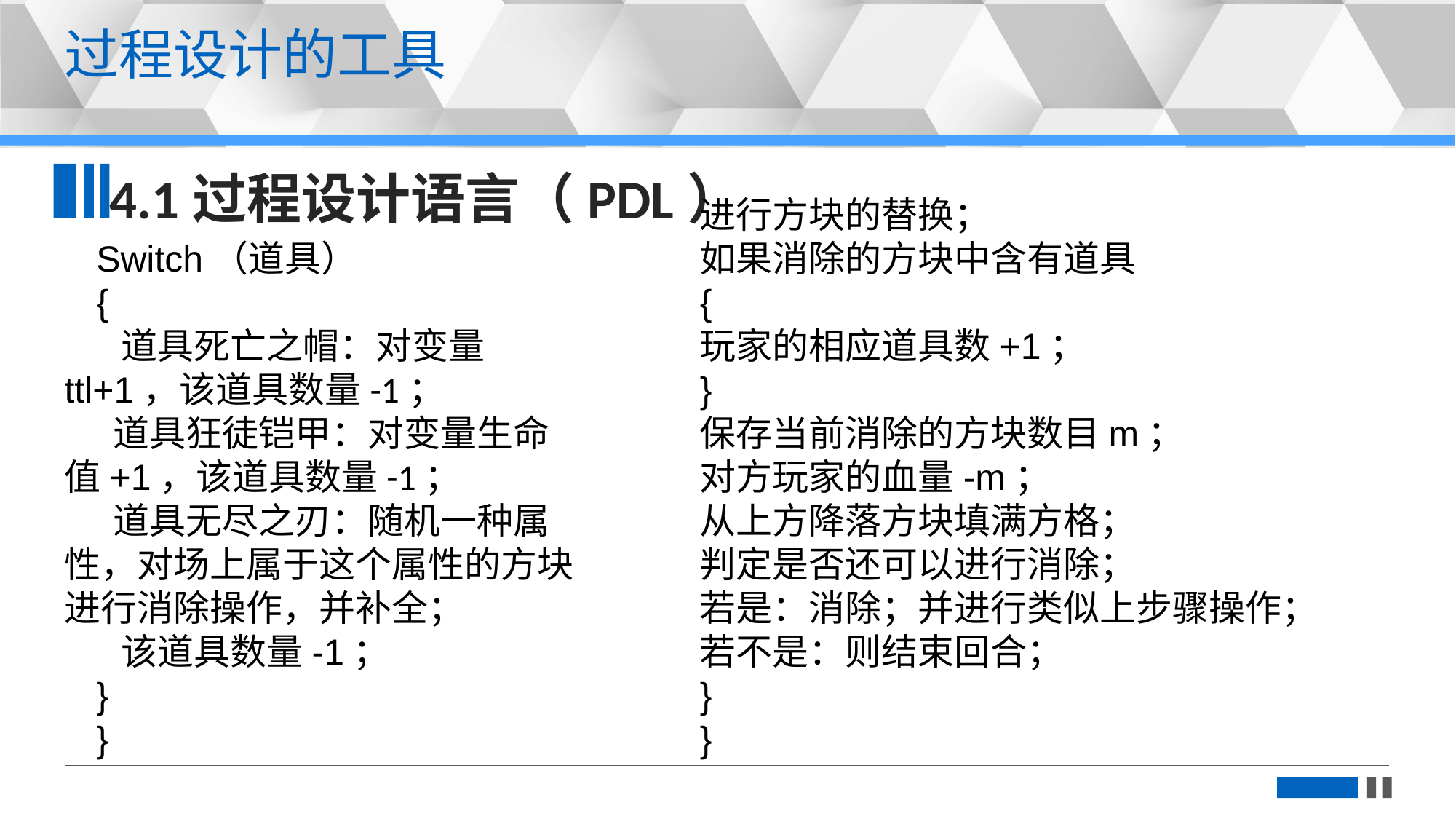

更多精品PPT模板下载：https://shop162430736.taobao.com
过程设计的工具

进行方块的替换；如果消除的方块中含有道具
{
玩家的相应道具数+1；
}
保存当前消除的方块数目m；对方玩家的血量-m；从上方降落方块填满方格；判定是否还可以进行消除；若是：消除；并进行类似上步骤操作；若不是：则结束回合；
}}

4.1过程设计语言（PDL）
Switch（道具）
{  道具死亡之帽：对变量ttl+1，该道具数量-1； 道具狂徒铠甲：对变量生命值+1，该道具数量-1； 道具无尽之刃：随机一种属性，对场上属于这个属性的方块进行消除操作，并补全；  该道具数量-1；
}}
35